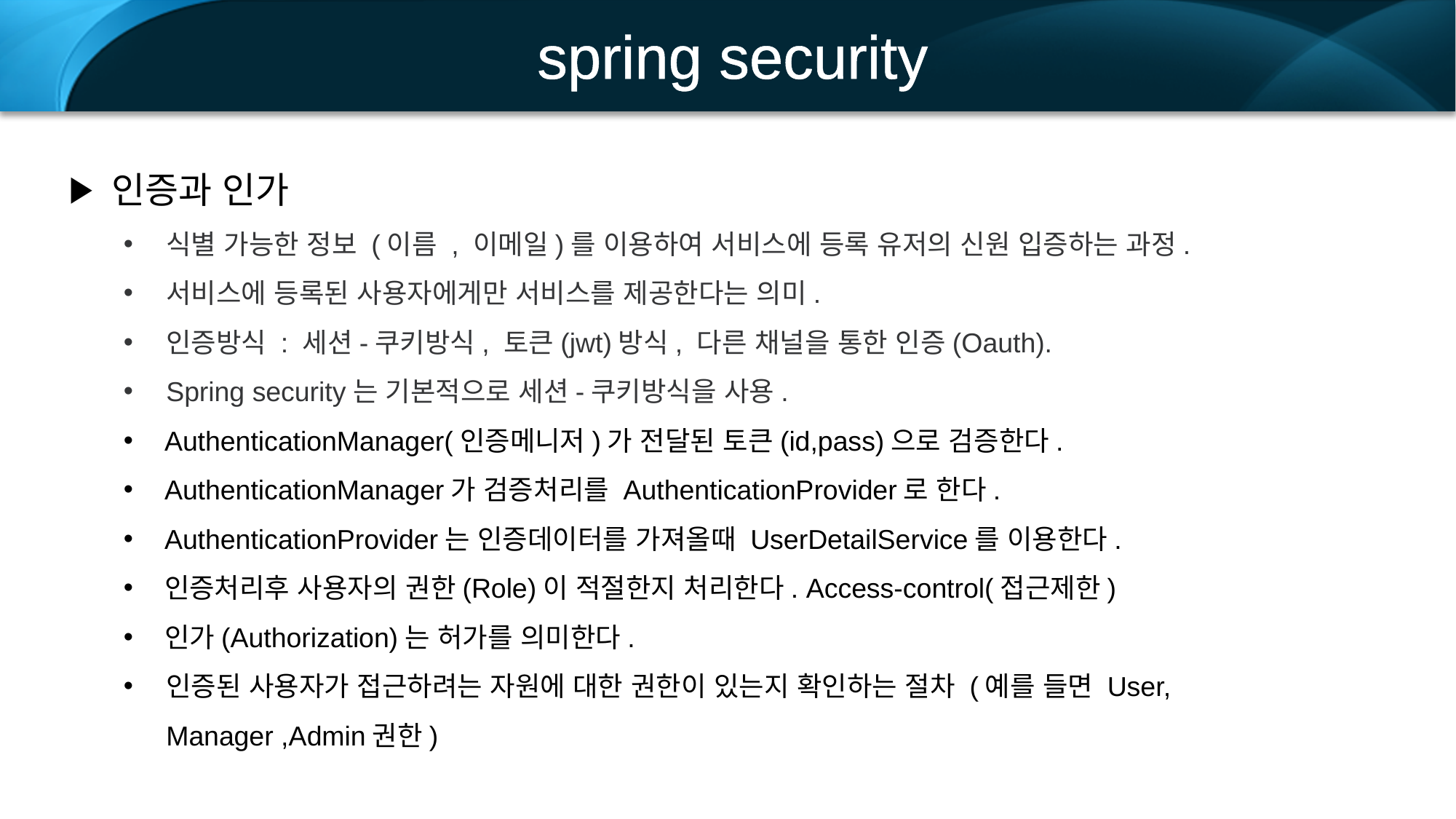

spring security
인증과 인가
식별 가능한 정보 (이름 , 이메일)를 이용하여 서비스에 등록 유저의 신원 입증하는 과정.
서비스에 등록된 사용자에게만 서비스를 제공한다는 의미.
인증방식 : 세션-쿠키방식, 토큰(jwt)방식, 다른 채널을 통한 인증(Oauth).
Spring security는 기본적으로 세션-쿠키방식을 사용.
AuthenticationManager(인증메니저)가 전달된 토큰(id,pass)으로 검증한다.
AuthenticationManager가 검증처리를 AuthenticationProvider로 한다.
AuthenticationProvider는 인증데이터를 가져올때 UserDetailService를 이용한다.
인증처리후 사용자의 권한(Role)이 적절한지 처리한다. Access-control(접근제한)
인가(Authorization)는 허가를 의미한다.
인증된 사용자가 접근하려는 자원에 대한 권한이 있는지 확인하는 절차 (예를 들면 User, Manager ,Admin권한)